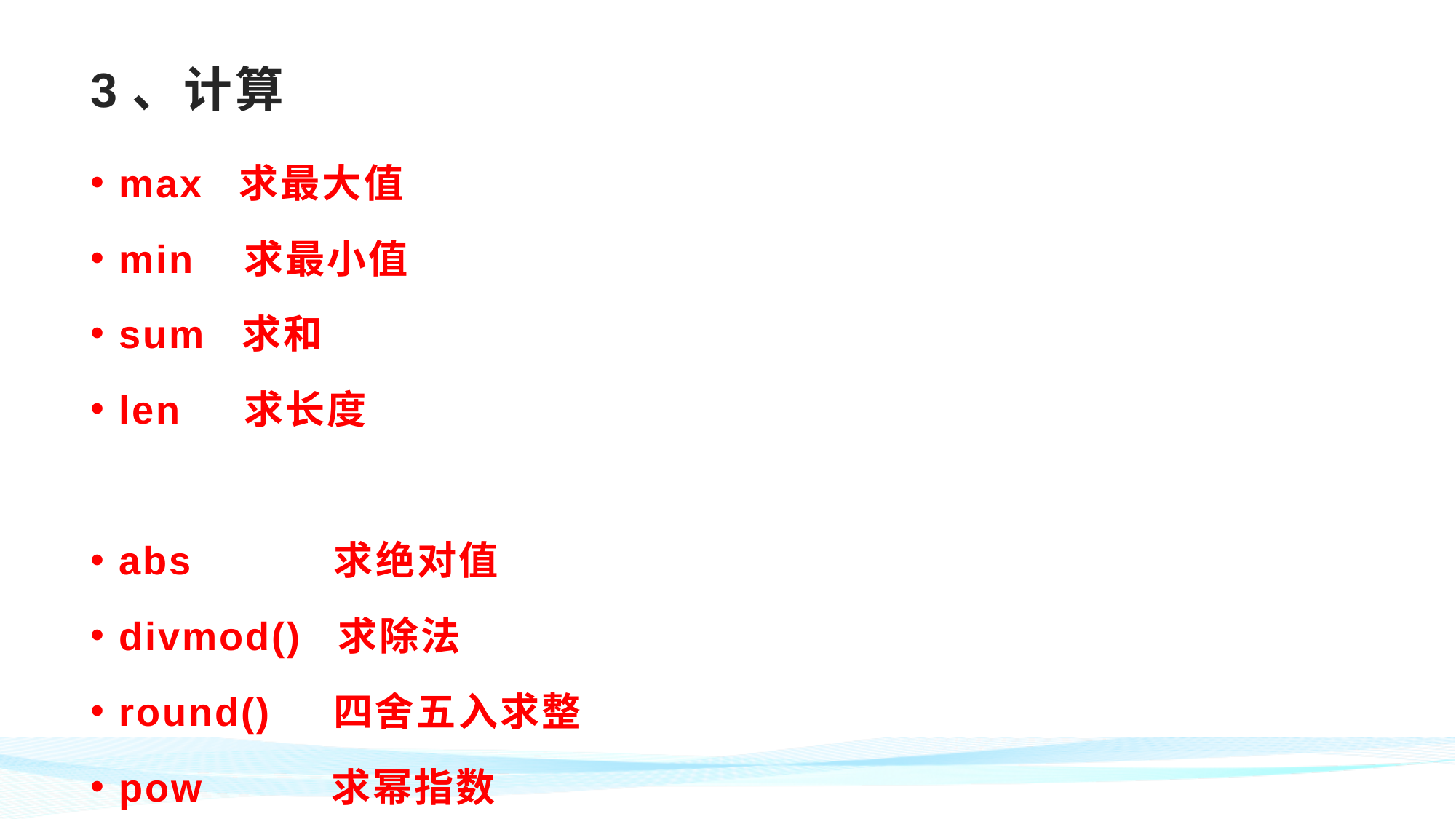

# 3、计算
max  求最大值
min   求最小值
sum  求和
len    求长度

abs          求绝对值
divmod()  求除法
round()    四舍五入求整
pow         求幂指数